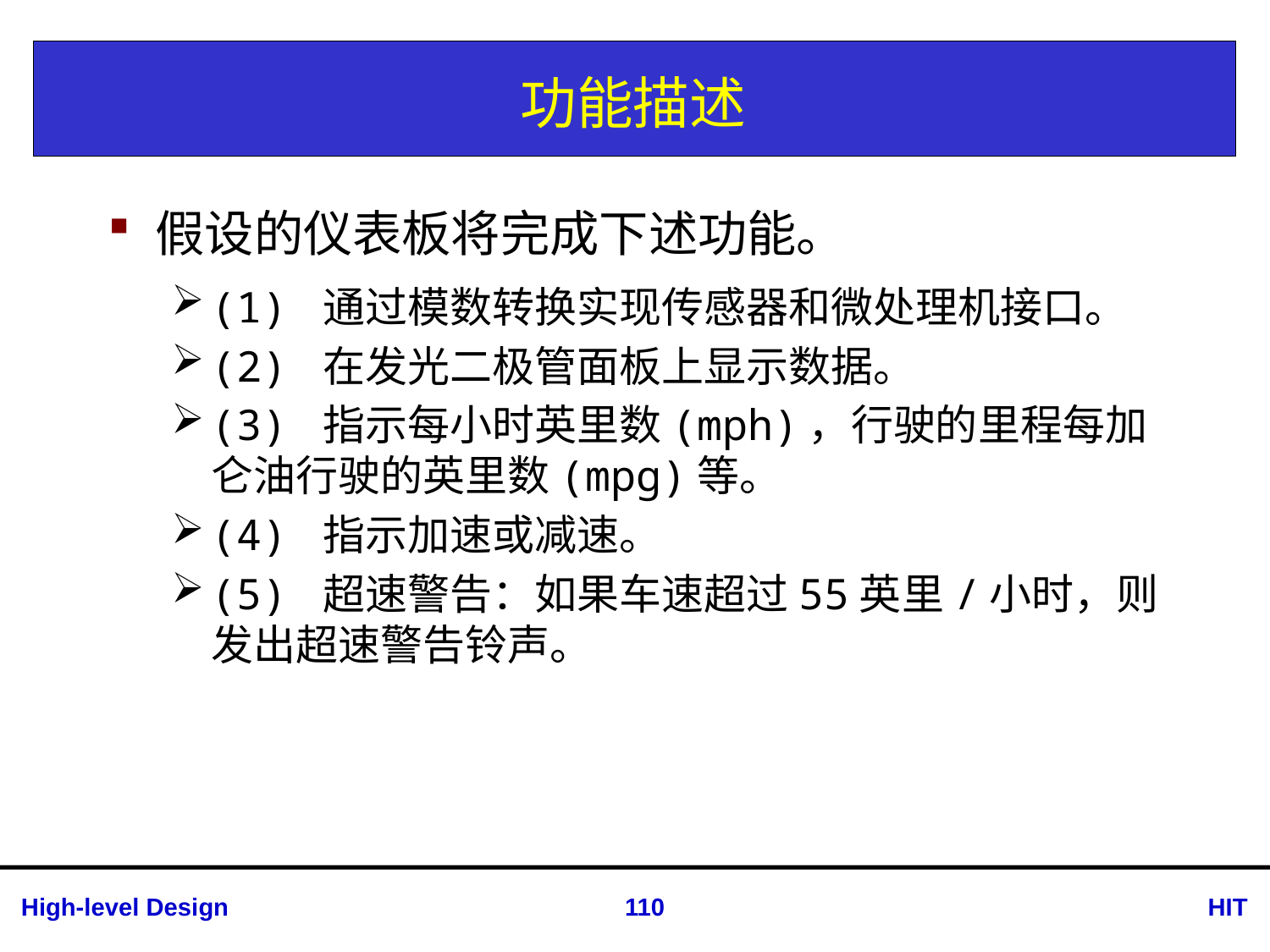

# 功能描述
假设的仪表板将完成下述功能。
(1) 通过模数转换实现传感器和微处理机接口。
(2) 在发光二极管面板上显示数据。
(3) 指示每小时英里数(mph)，行驶的里程每加仑油行驶的英里数(mpg)等。
(4) 指示加速或减速。
(5) 超速警告：如果车速超过55英里/小时，则发出超速警告铃声。